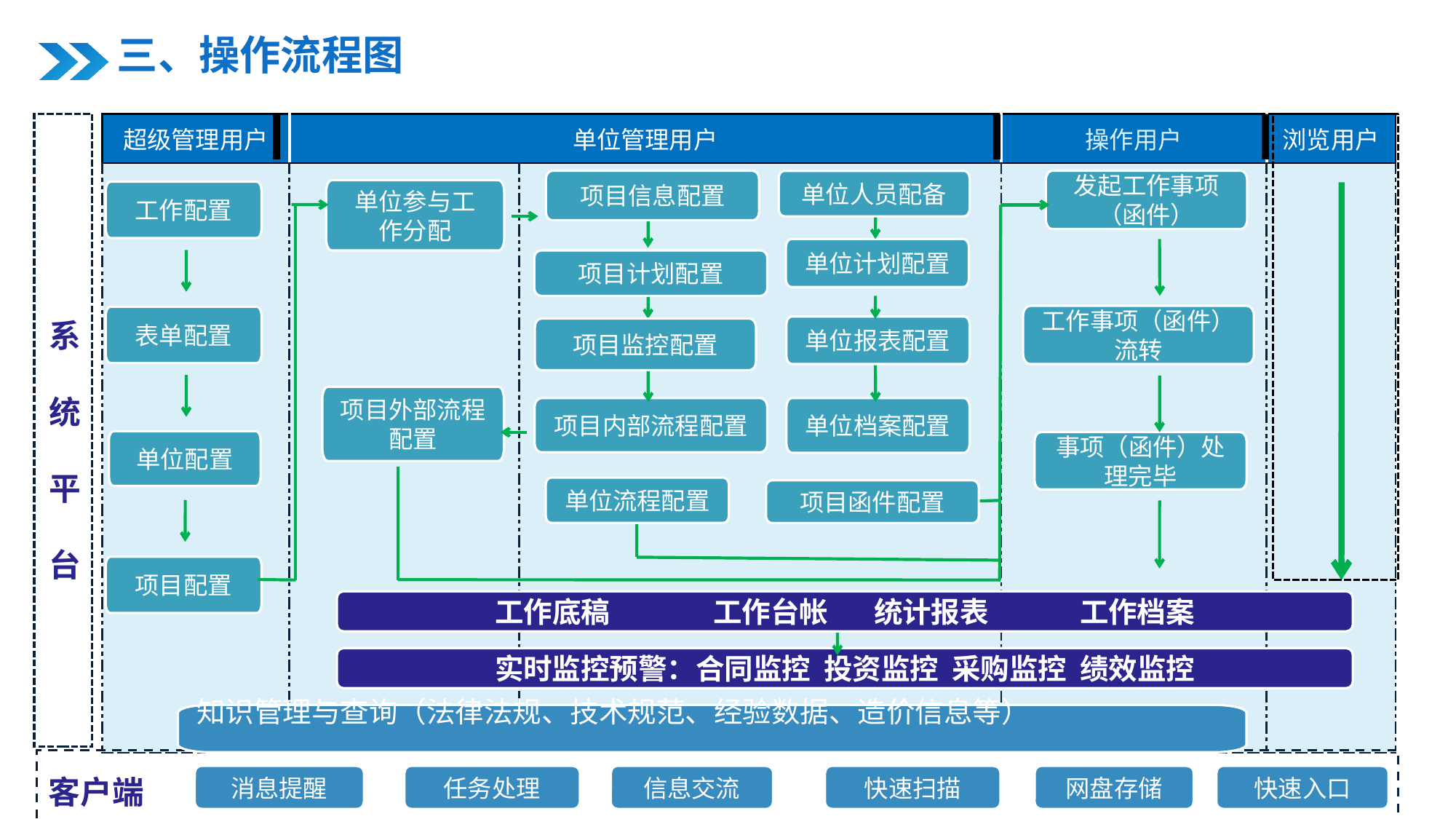

三、操作流程图

| 超级管理用户 | 单位管理用户 |  | 操作用户 | 浏览用户 |
| --- | --- | --- | --- | --- |
|  |  |  |  |  |
|  |  |  |  |  |
|  |  |  |  |  |
|  |  |  |  |  |
|  |  |  |  |  |
|  |  |  |  |  |
|  |  |  |  |  |
|  |  |  |  |  |
|  |  |  |  |  |
|  |  |  |  |  |

系统平台

单位人员配备
项目信息配置
发起工作事项（函件）
单位参与工作分配
工作配置
单位计划配置
项目计划配置
工作事项（函件）流转
表单配置
单位报表配置
项目监控配置
项目外部流程配置
项目内部流程配置
单位档案配置
单位配置
事项（函件）处理完毕
单位流程配置
项目函件配置
项目配置
工作底稿  	工作台帐       统计报表	      工作档案
实时监控预警：合同监控  投资监控  采购监控  绩效监控
知识管理与查询（法律法规、技术规范、经验数据、造价信息等）

客户端
消息提醒
任务处理
信息交流
快速扫描
网盘存储
快速入口